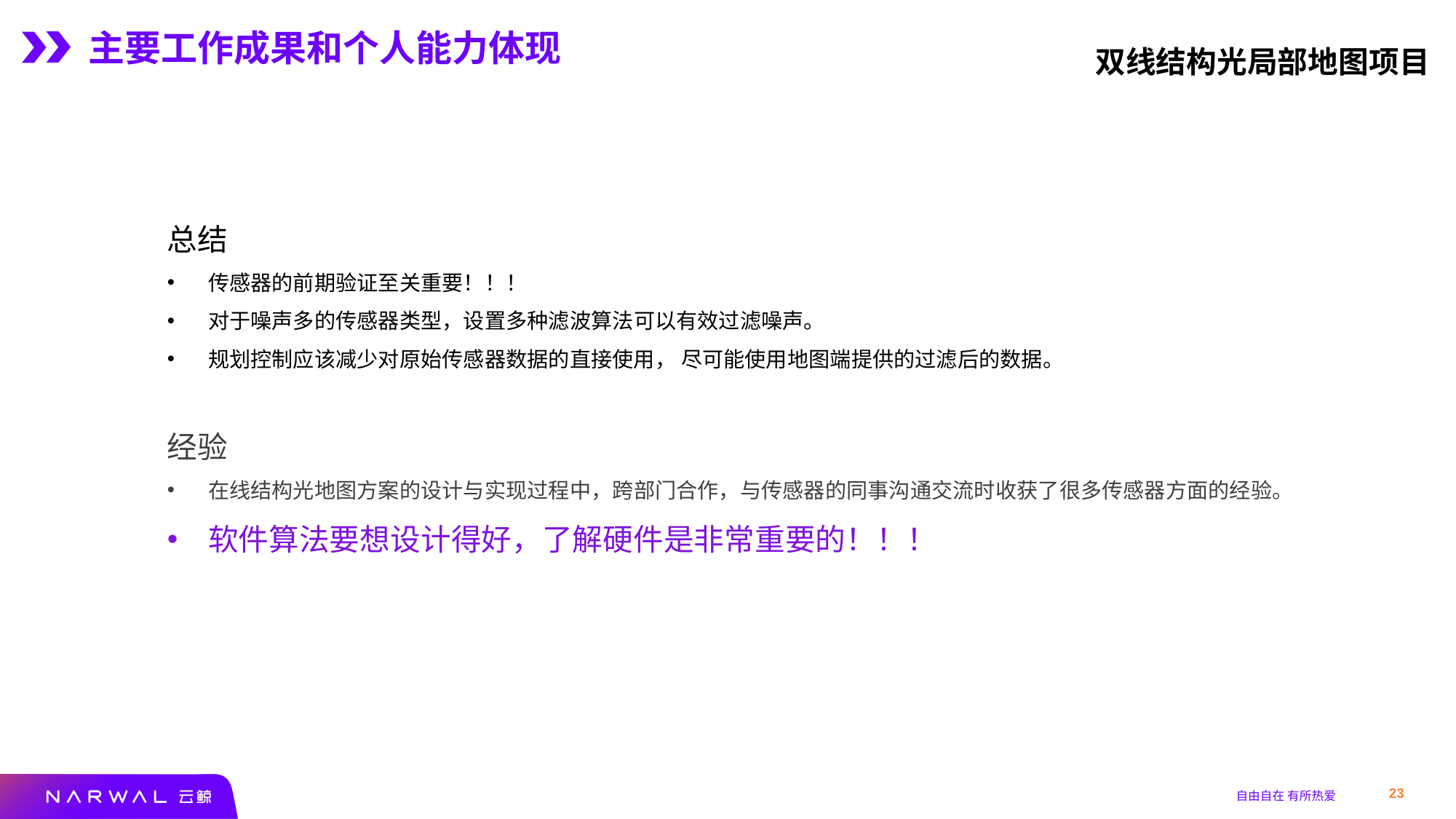

主要工作成果和个人能力体现
双线结构光局部地图项目

总结
传感器的前期验证至关重要！！！
对于噪声多的传感器类型，设置多种滤波算法可以有效过滤噪声。
规划控制应该减少对原始传感器数据的直接使用， 尽可能使用地图端提供的过滤后的数据。

经验
在线结构光地图方案的设计与实现过程中，跨部门合作，与传感器的同事沟通交流时收获了很多传感器方面的经验。
软件算法要想设计得好，了解硬件是非常重要的！！！